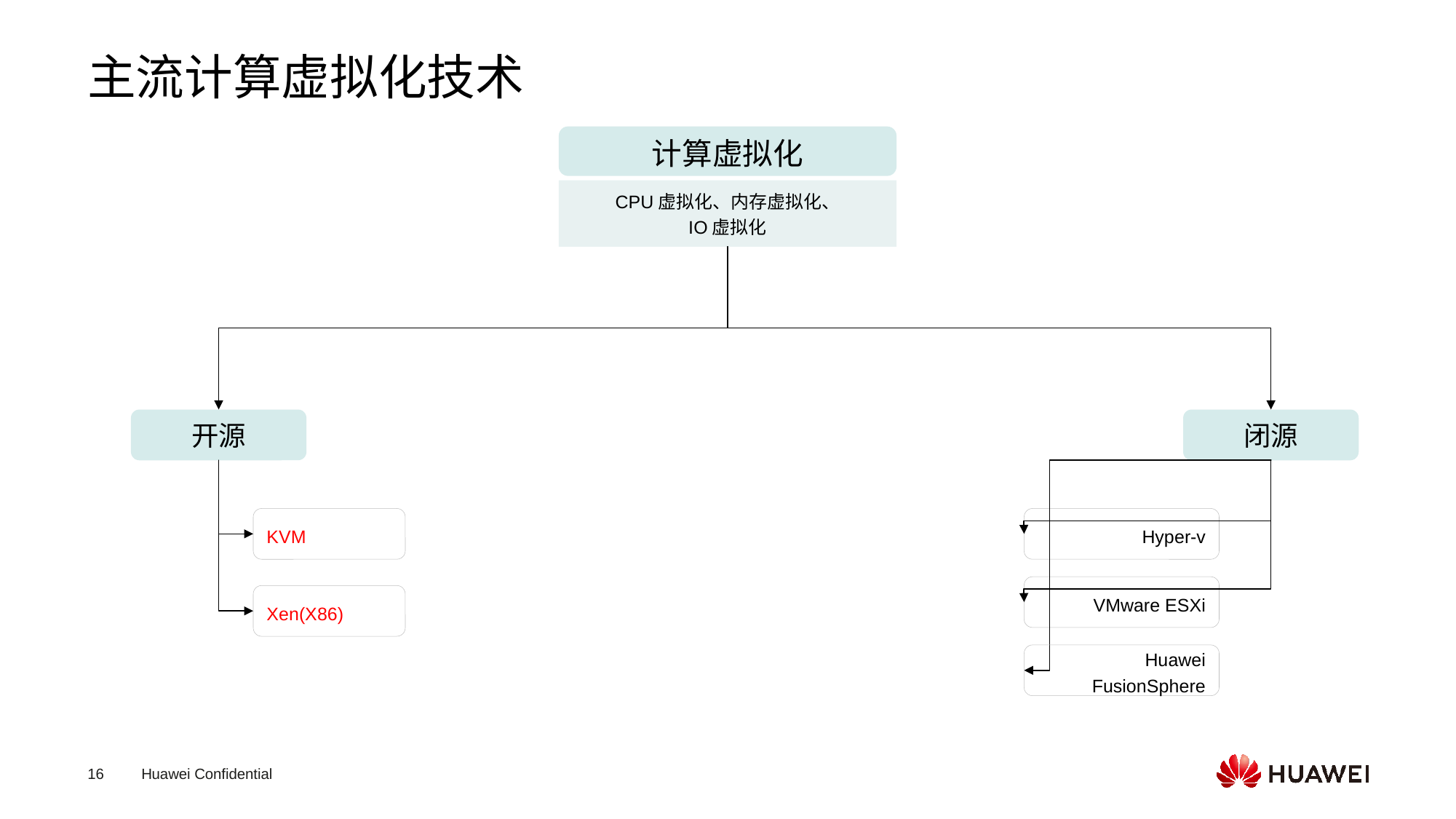

# 主流计算虚拟化技术
计算虚拟化
CPU虚拟化、内存虚拟化、
IO虚拟化
开源
闭源
KVM
Hyper-v
VMware ESXi
Xen(X86)
Huawei FusionSphere